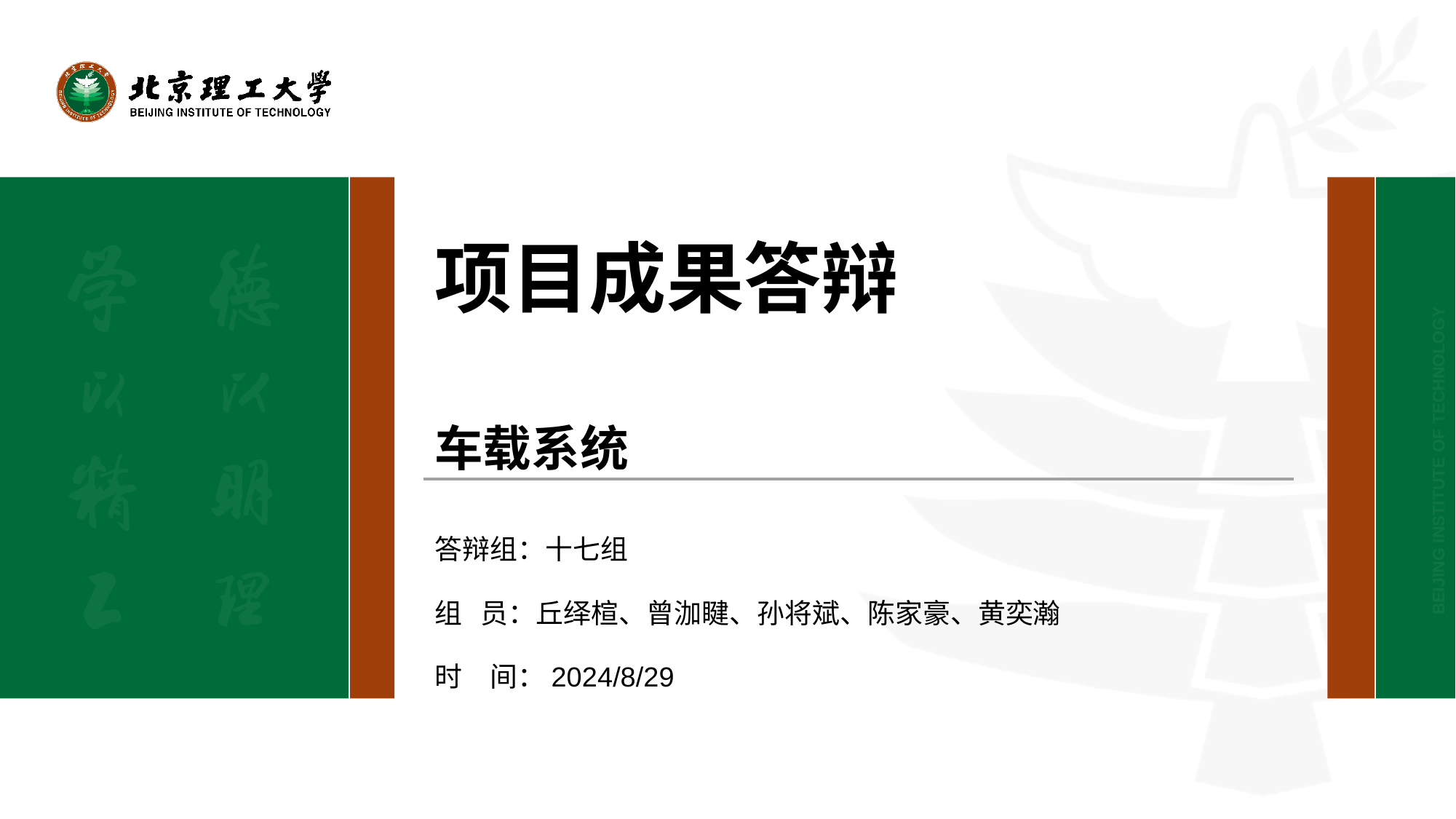

项目成果答辩
车载系统
答辩组：十七组
组   员：丘绎楦、曾泇睷、孙将斌、陈家豪、黄奕瀚
时　间：2024/8/29